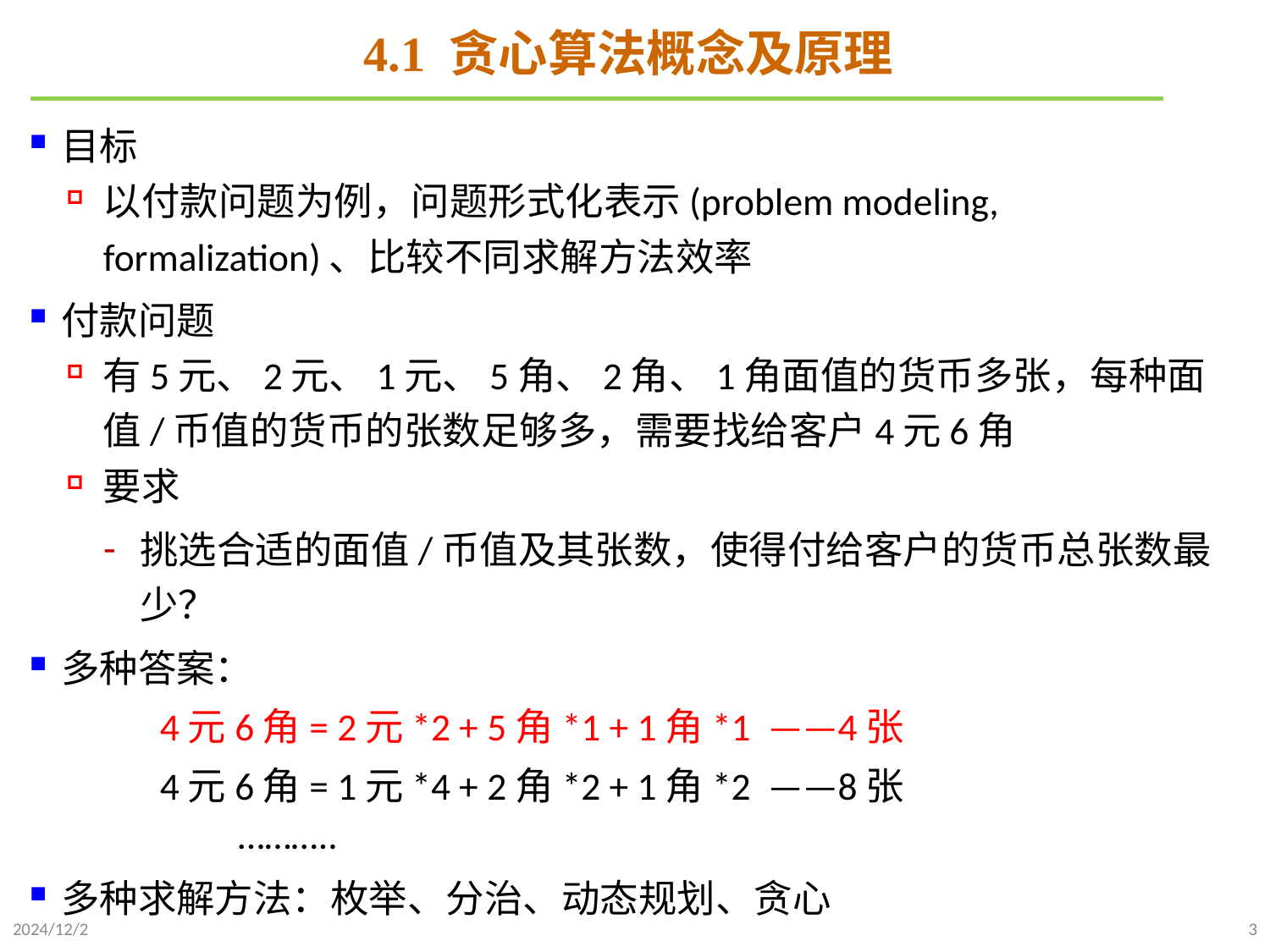

# 4.1 贪心算法概念及原理
目标
以付款问题为例，问题形式化表示(problem modeling, formalization)、比较不同求解方法效率
付款问题
有5元、2元、1元、5角、2角、1角面值的货币多张，每种面值/币值的货币的张数足够多，需要找给客户4元6角
要求
挑选合适的面值/币值及其张数，使得付给客户的货币总张数最少？
多种答案：
               4元6角= 2元*2 + 5角*1 + 1角*1  ——4张
               4元6角= 1元*4 + 2角*2 + 1角*2  ——8张
                        ………..
多种求解方法：枚举、分治、动态规划、贪心

2024/12/2
3